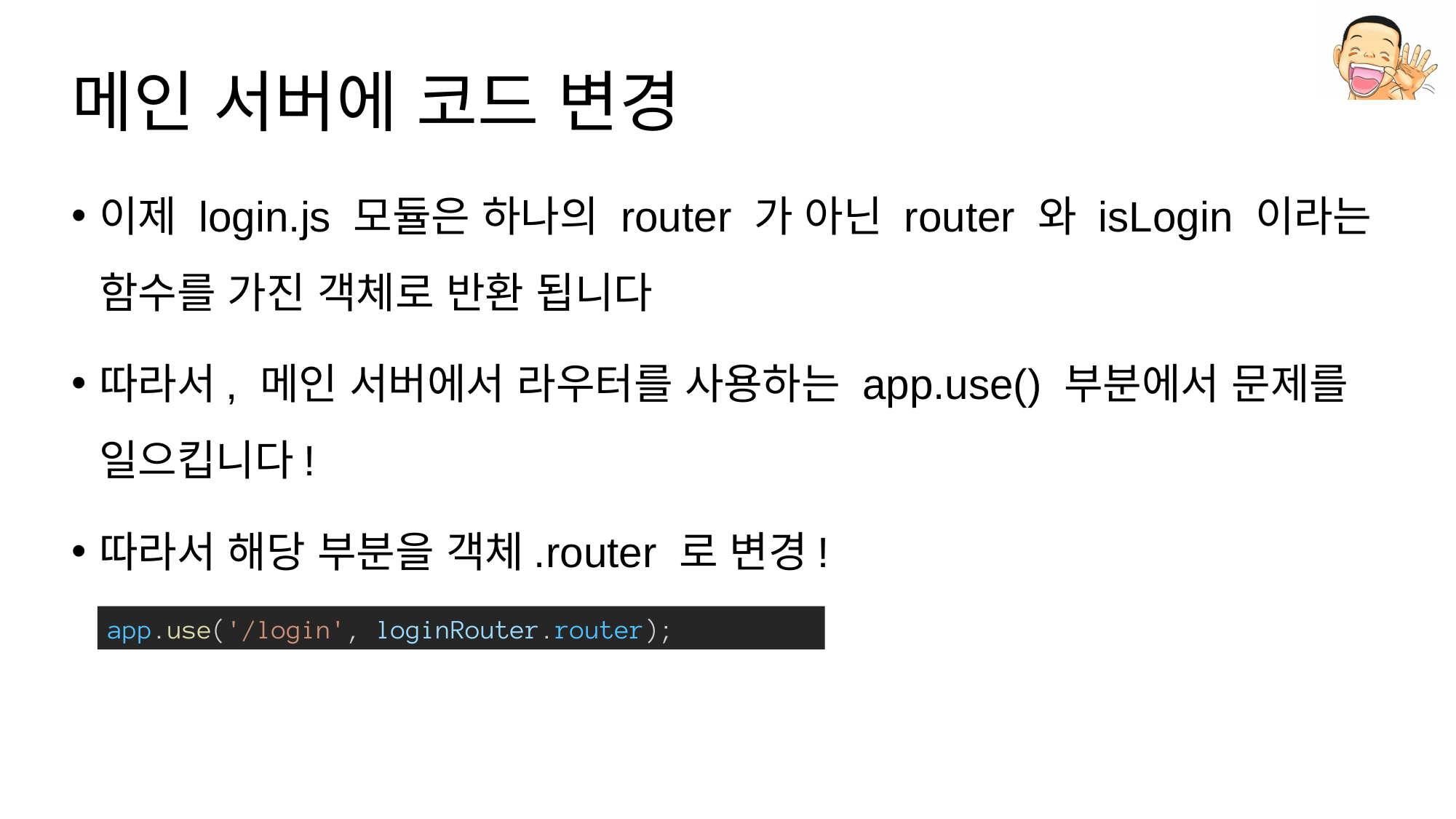

# 메인 서버에 코드 변경
이제 login.js 모듈은 하나의 router 가 아닌 router 와 isLogin 이라는 함수를 가진 객체로 반환 됩니다
따라서, 메인 서버에서 라우터를 사용하는 app.use() 부분에서 문제를 일으킵니다!
따라서 해당 부분을 객체.router 로 변경!
app.use('/login', loginRouter.router);